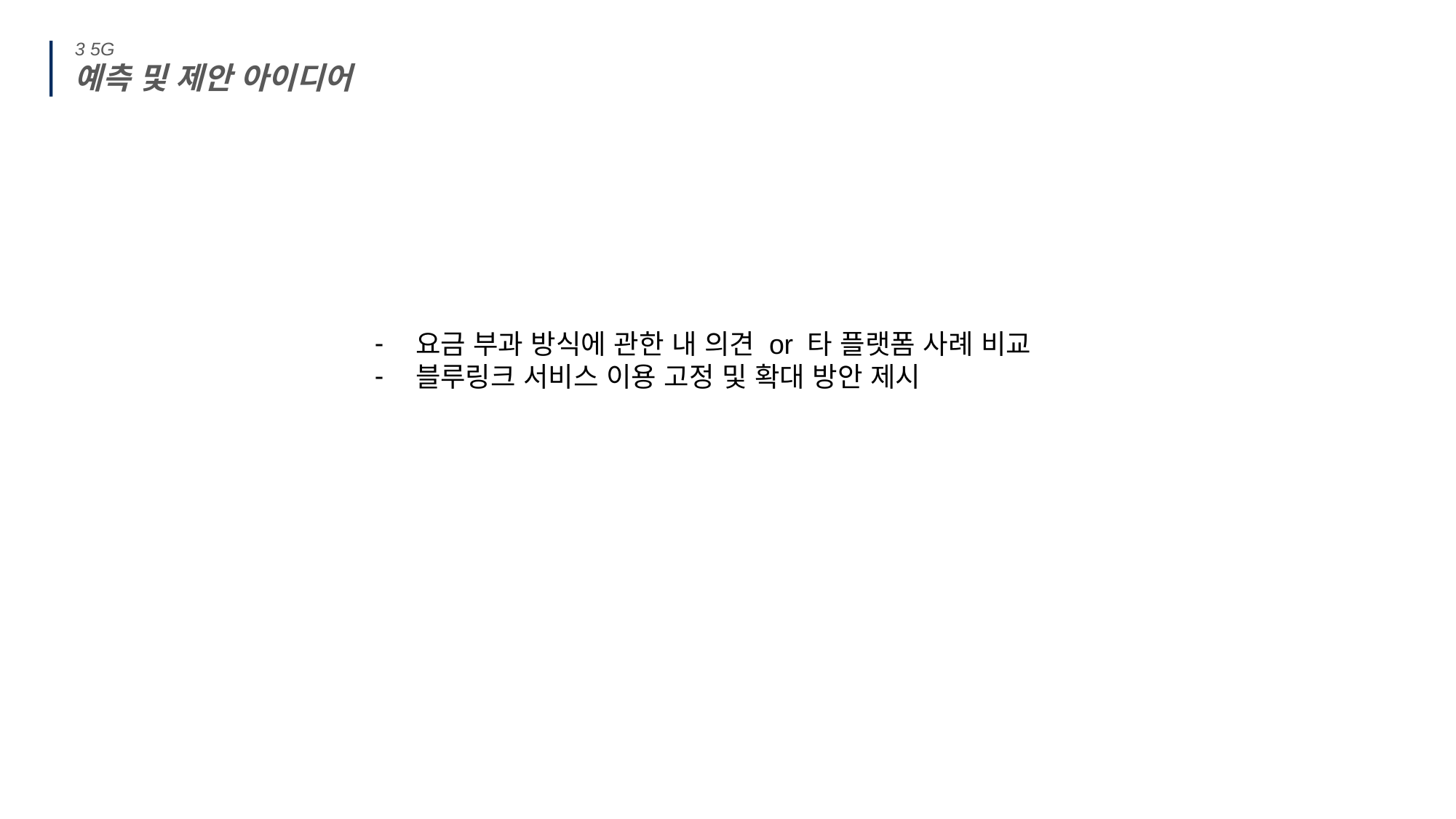

3 5G
예측 및 제안 아이디어

요금 부과 방식에 관한 내 의견 or 타 플랫폼 사례 비교
블루링크 서비스 이용 고정 및 확대 방안 제시